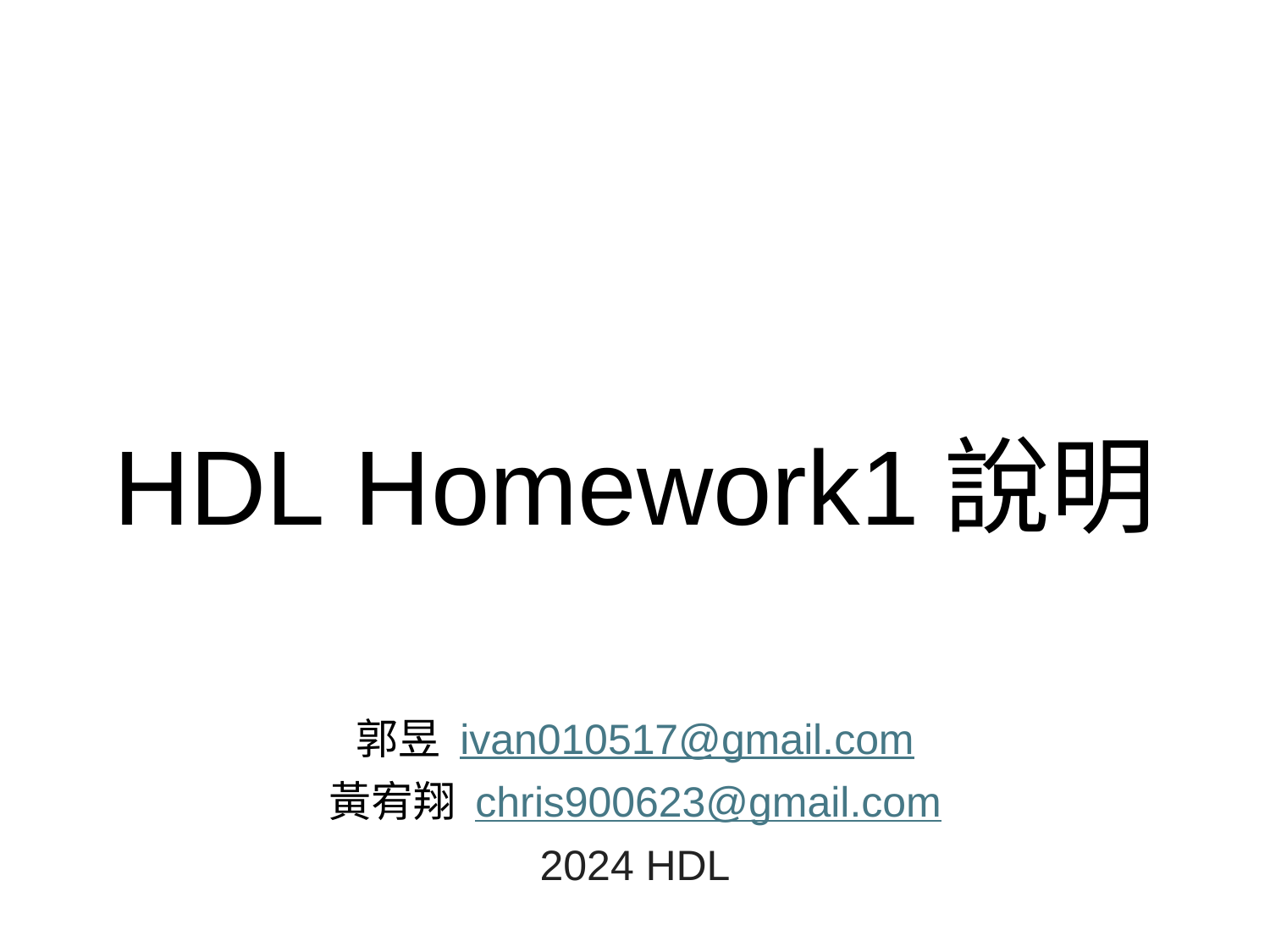

# HDL Homework1說明
郭昱 ivan010517@gmail.com
黃宥翔 chris900623@gmail.com
2024 HDL